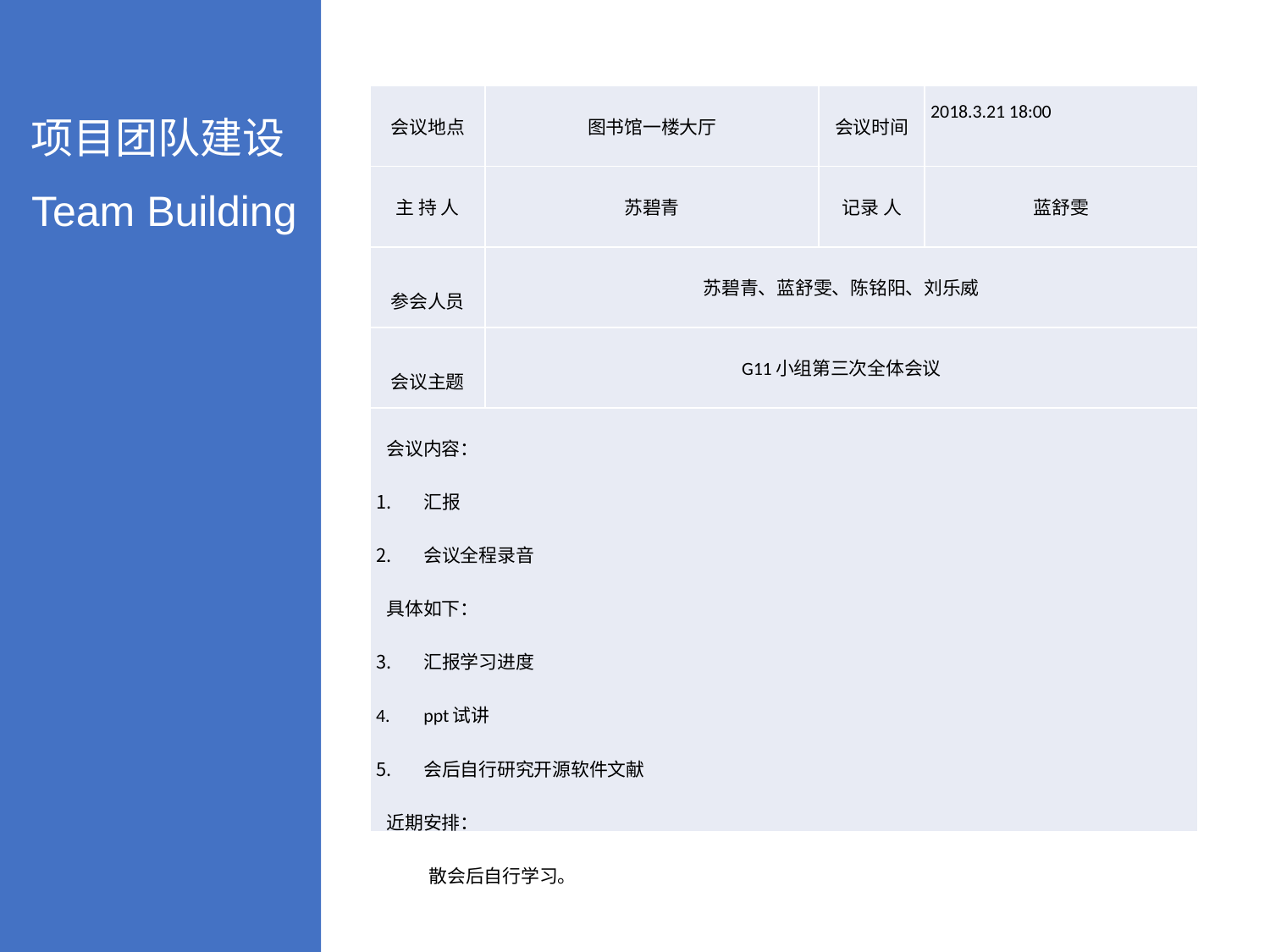

项目团队建设
Team Building
| 会议地点 | 图书馆一楼大厅 | 会议时间 | 2018.3.21 18:00 |
| --- | --- | --- | --- |
| 主 持 人 | 苏碧青 | 记录 人 | 蓝舒雯 |
| 参会人员 | 苏碧青、蓝舒雯、陈铭阳、刘乐威 |  |  |
| 会议主题 | G11小组第三次全体会议 |  |  |
| 会议内容： 汇报 会议全程录音 具体如下： 汇报学习进度 ppt试讲 会后自行研究开源软件文献 近期安排： 散会后自行学习。 |  |  |  |